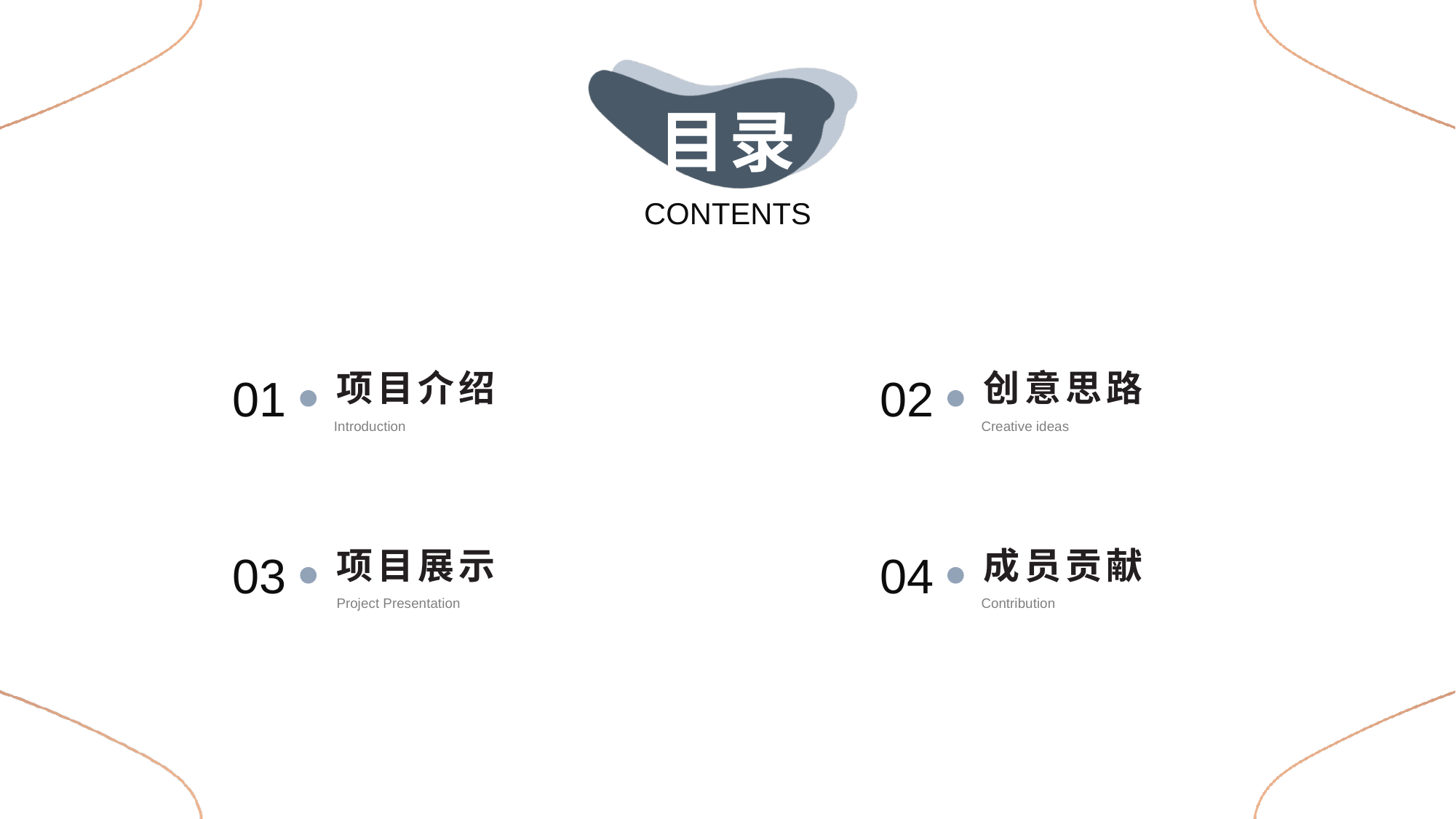

目录
CONTENTS
项目介绍
创意思路
01
02

Introduction
Creative ideas
项目展示
成员贡献
03
04

Project Presentation
Contribution